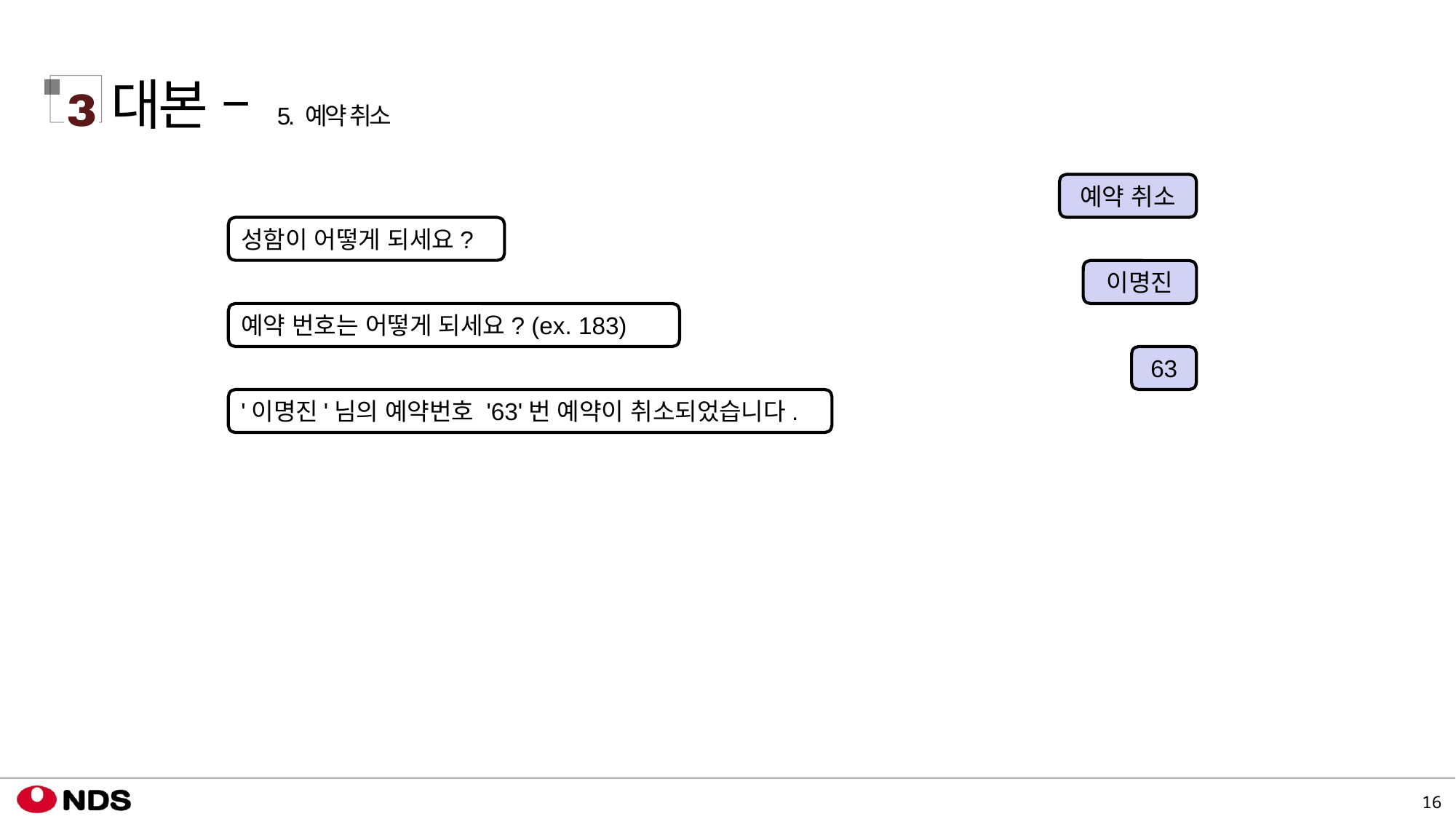

대본 – 5. 예약 취소

3
예약 취소
성함이 어떻게 되세요?
이명진
예약 번호는 어떻게 되세요? (ex. 183)
63
'이명진'님의 예약번호 '63'번 예약이 취소되었습니다.